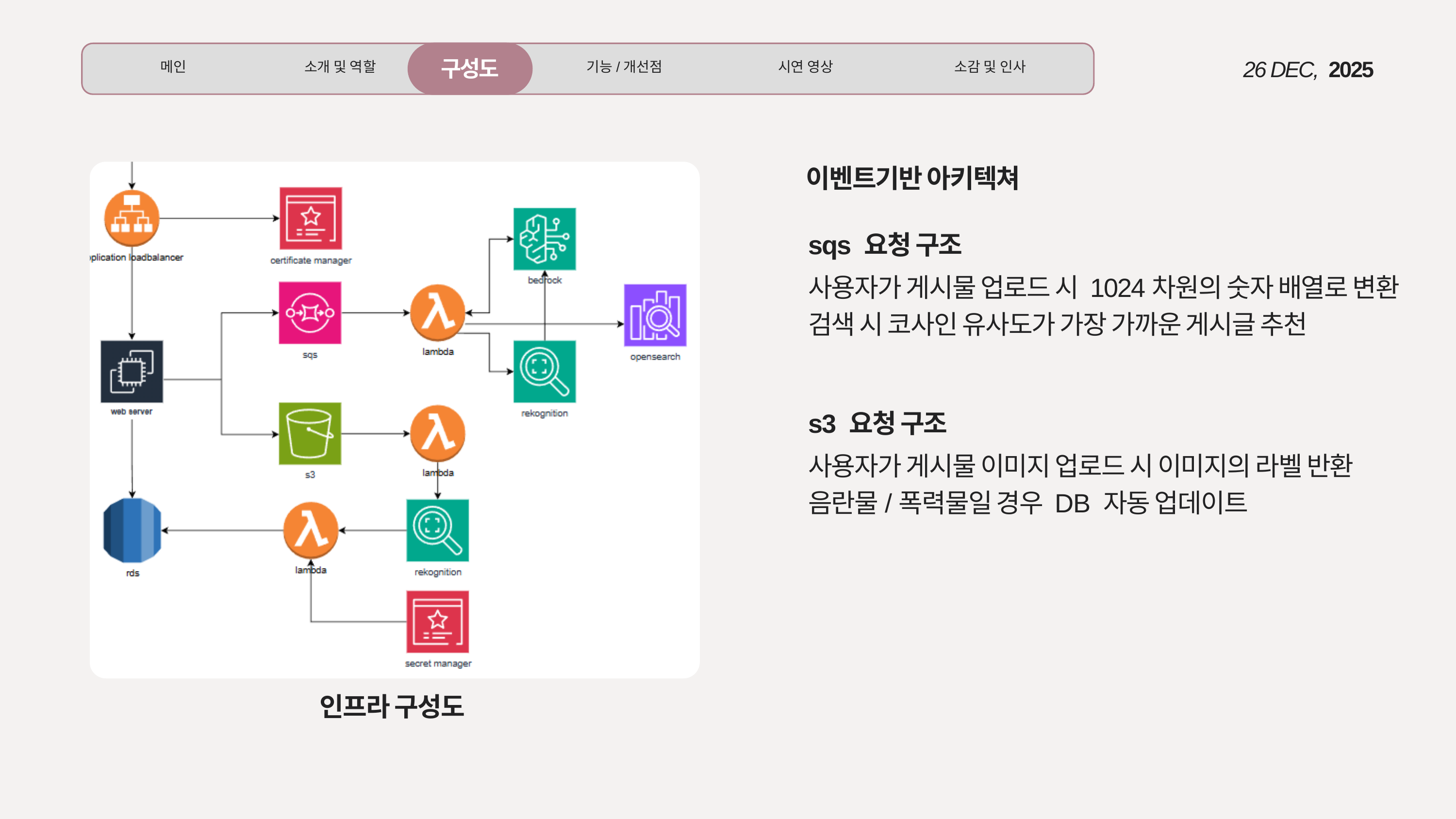

구성도
메인
소개 및 역할
기능/개선점
시연 영상
소감 및 인사
26 DEC,
2025

이벤트기반 아키텍쳐
sqs 요청 구조
사용자가 게시물 업로드 시 1024차원의 숫자 배열로 변환
검색 시 코사인 유사도가 가장 가까운 게시글 추천
s3 요청 구조
사용자가 게시물 이미지 업로드 시 이미지의 라벨 반환
음란물/폭력물일 경우 DB 자동 업데이트
인프라 구성도